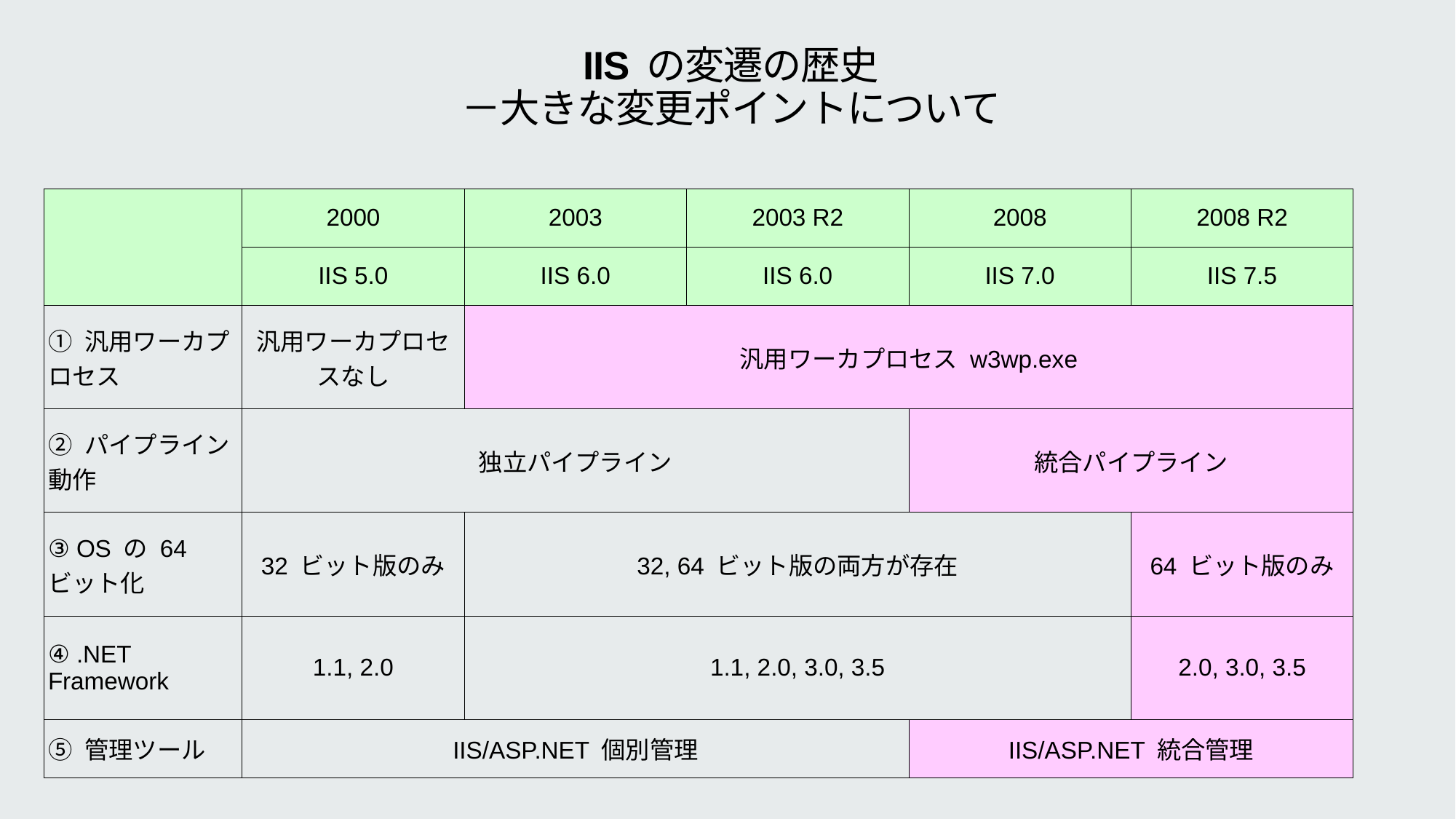

# IIS の変遷の歴史 －大きな変更ポイントについて
|  | 2000 | 2003 | 2003 R2 | 2008 | 2008 R2 |
| --- | --- | --- | --- | --- | --- |
|  | IIS 5.0 | IIS 6.0 | IIS 6.0 | IIS 7.0 | IIS 7.5 |
| ① 汎用ワーカプロセス | 汎用ワーカプロセスなし | 汎用ワーカプロセス w3wp.exe |  |  |  |
| ② パイプライン動作 | 独立パイプライン |  |  | 統合パイプライン |  |
| ③ OS の 64 ビット化 | 32 ビット版のみ | 32, 64 ビット版の両方が存在 |  |  | 64 ビット版のみ |
| ④ .NET Framework | 1.1, 2.0 | 1.1, 2.0, 3.0, 3.5 |  |  | 2.0, 3.0, 3.5 |
| ⑤ 管理ツール | IIS/ASP.NET 個別管理 |  |  | IIS/ASP.NET 統合管理 |  |